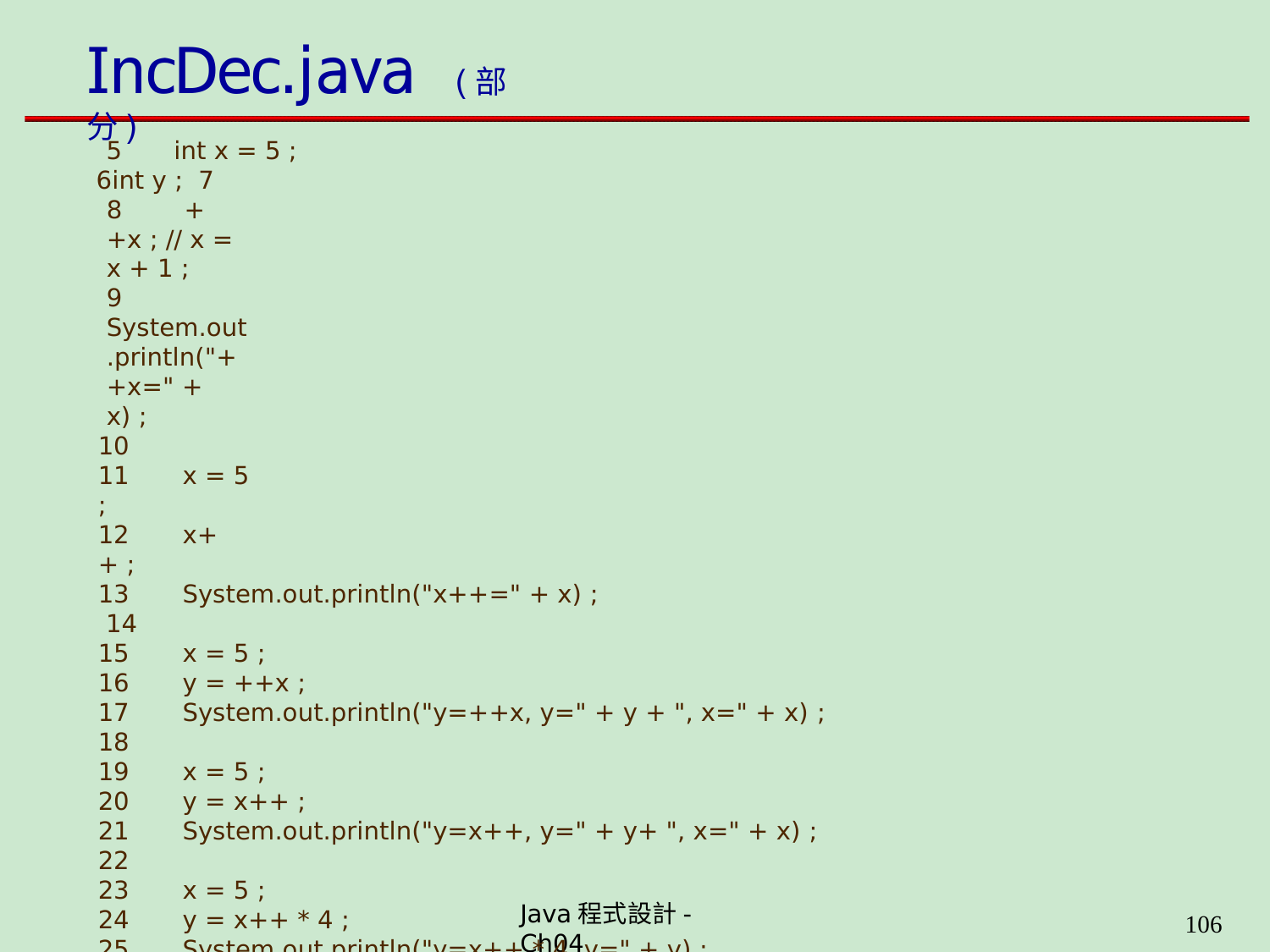

# IncDec.java	(部分)
int x = 5 ;
int y ;  7
8	++x ; // x = x + 1 ;
9	System.out.println("++x=" + x) ;
10
11	x = 5 ;
12	x++ ;
13	System.out.println("x++=" + x) ;  14
15	x = 5 ;
16	y = ++x ;
17	System.out.println("y=++x, y=" + y + ", x=" + x) ;  18
19	x = 5 ;
20	y = x++ ;
21	System.out.println("y=x++, y=" + y+ ", x=" + x) ;
22
23	x = 5 ;
24	y = x++ * 4 ;
25	System.out.println("y=x++ * 4, y=" + y) ;  26
27	x = 5 ;
28	y = ++x * 4 ;
29	System.out.println("y=++x * 4, y=" + y) ;
Java程式設計-Ch04
106